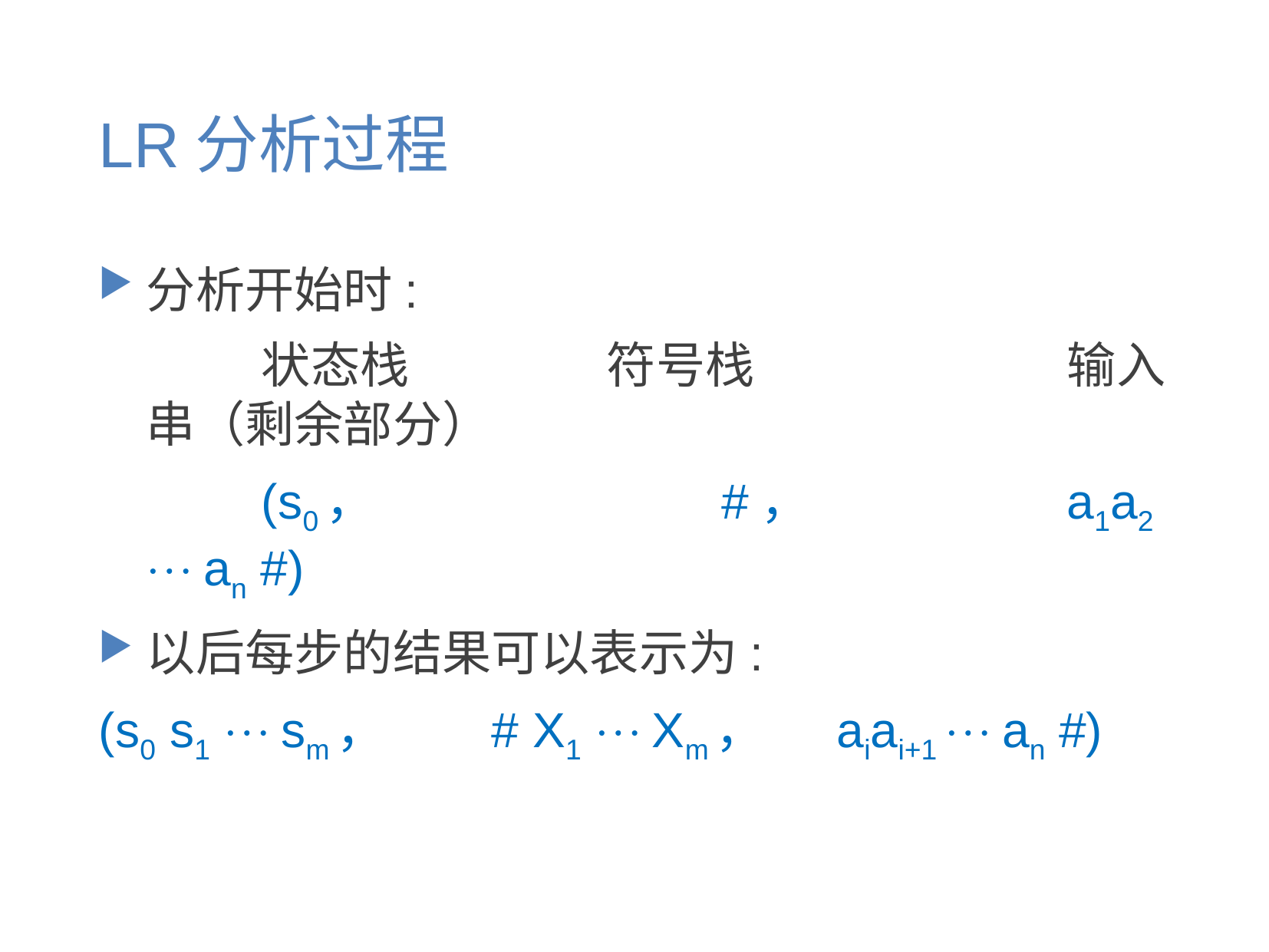

# LR分析过程
分析开始时:
		状态栈		符号栈			输入串（剩余部分）
   		(s0， 			#，          		a1a2 … an #)
以后每步的结果可以表示为:
(s0 s1 … sm，	# X1 … Xm，	aiai+1 … an #)